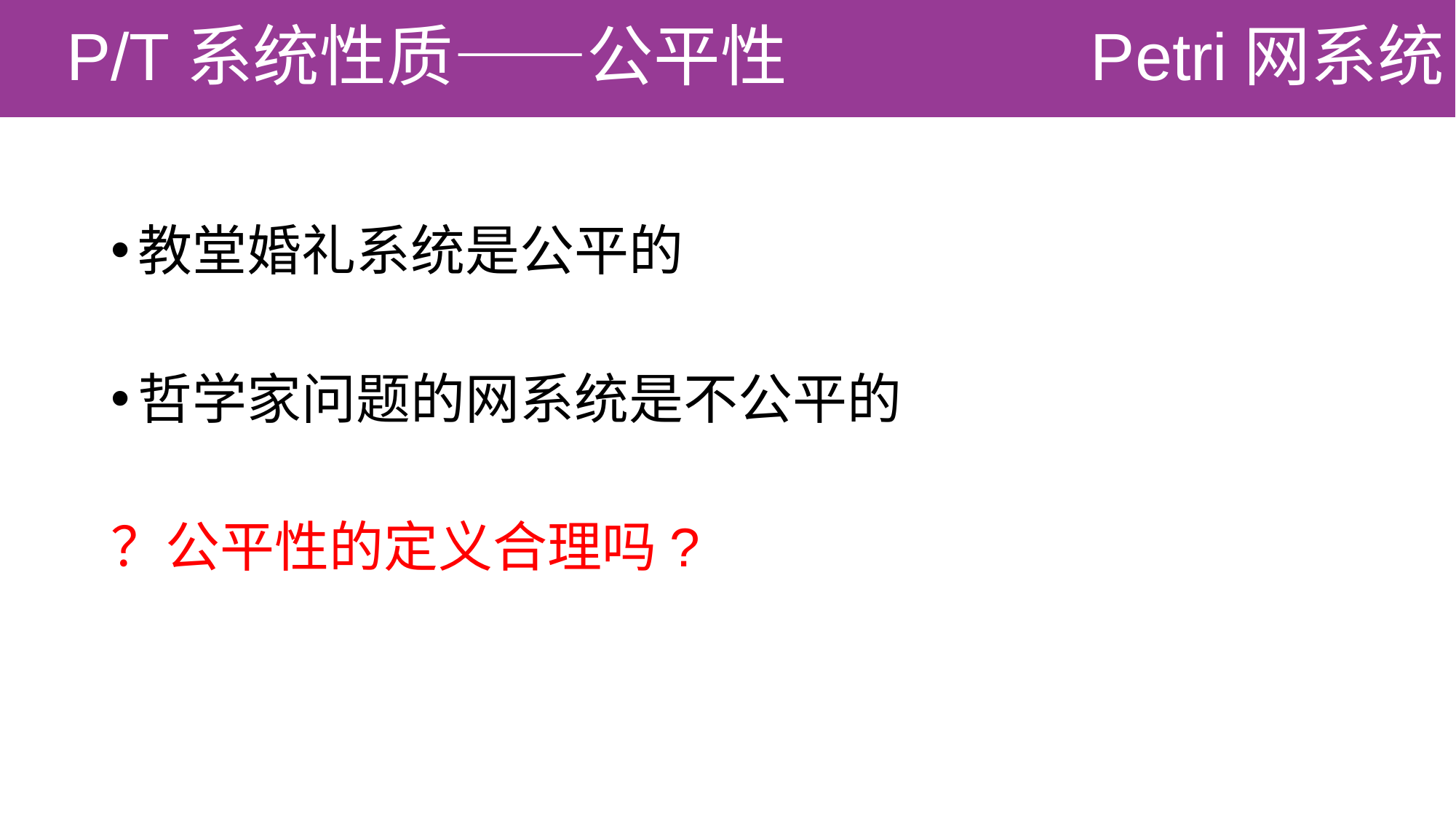

P/T系统性质——公平性
# Petri网系统
教堂婚礼系统是公平的

哲学家问题的网系统是不公平的

？公平性的定义合理吗?